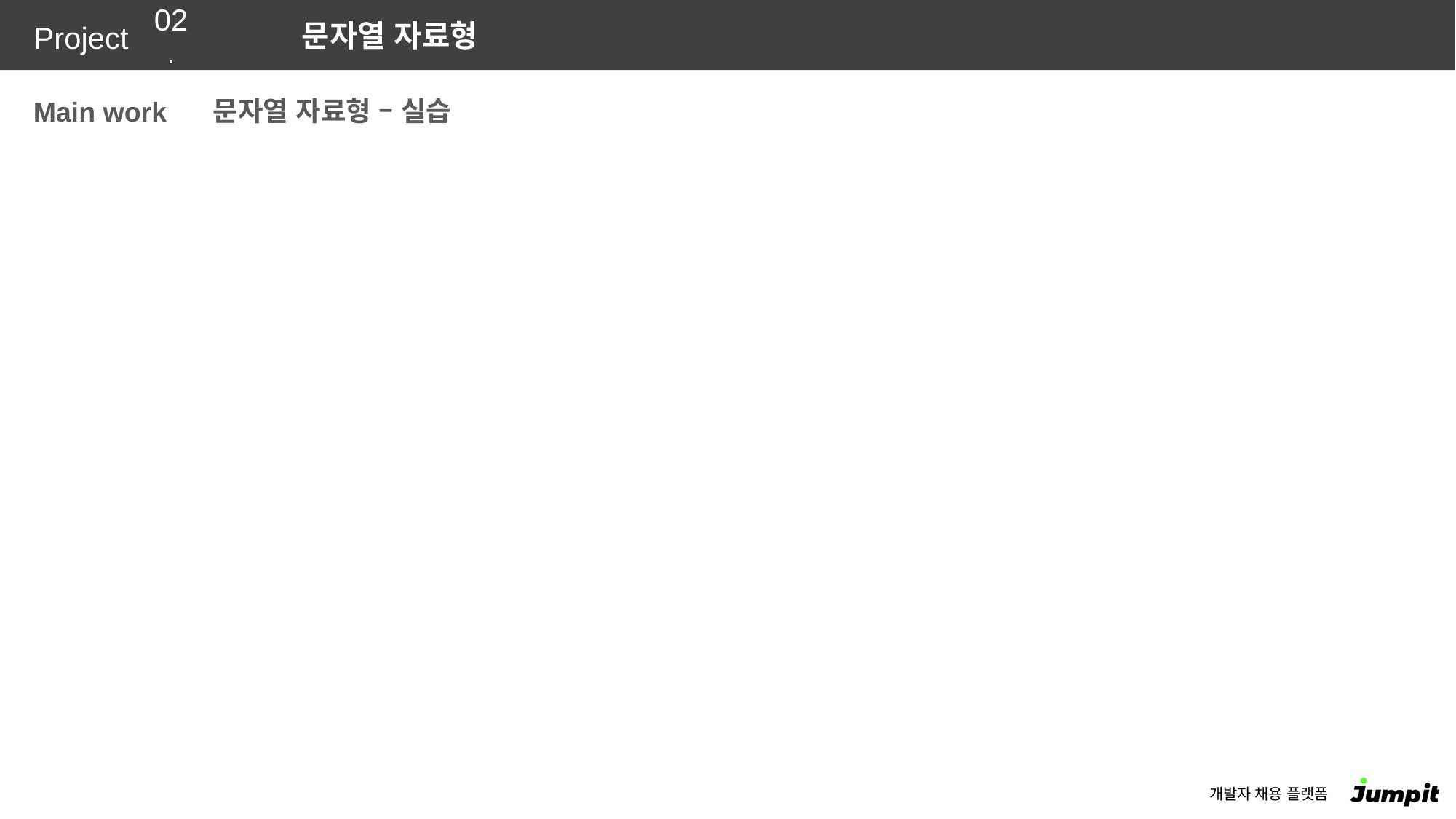

02.
문자열 자료형
문자열 자료형 – 실습